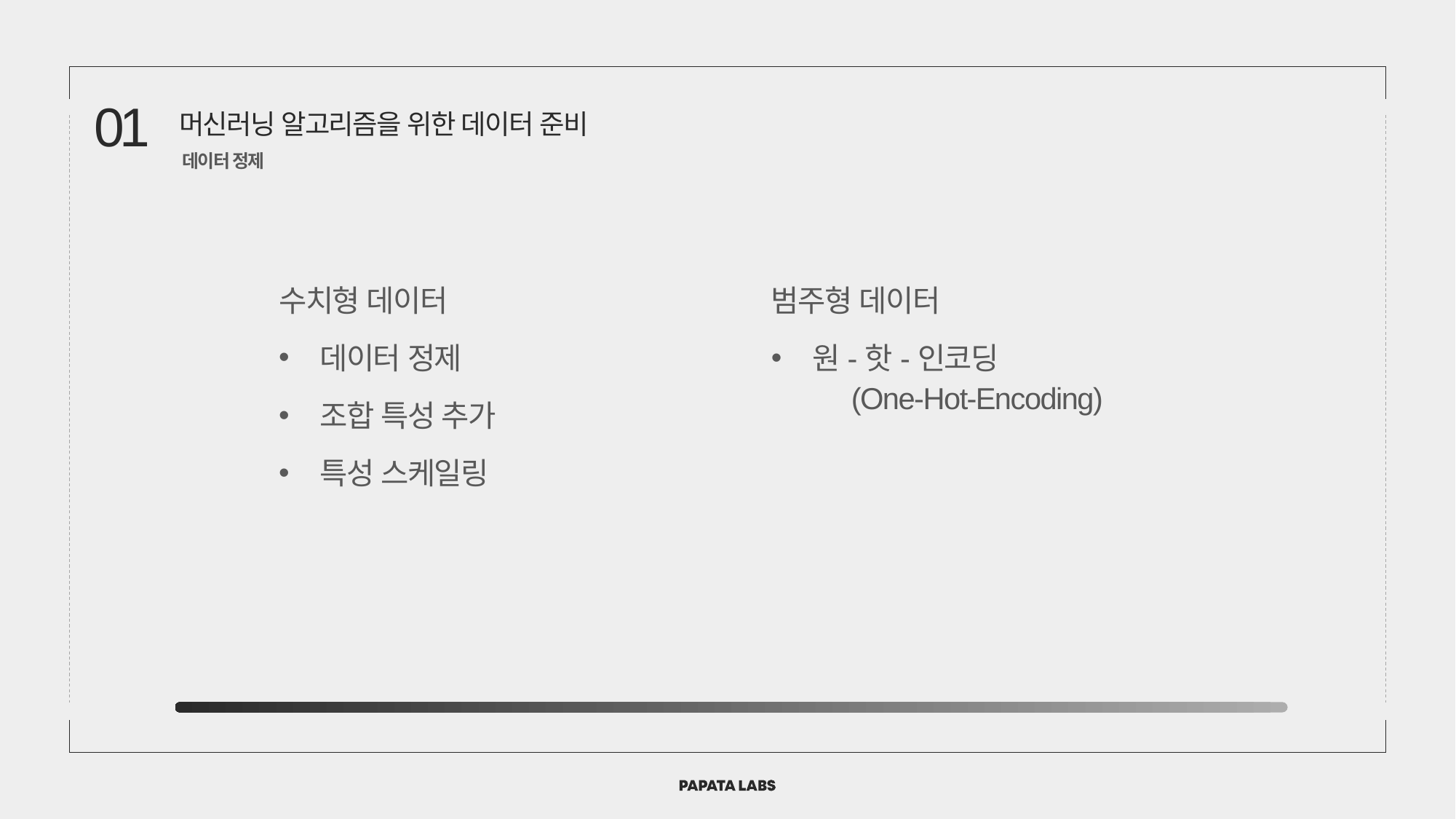

01
머신러닝 알고리즘을 위한 데이터 준비
데이터 정제
범주형 데이터
원-핫-인코딩
           (One-Hot-Encoding)
수치형 데이터
데이터 정제
조합 특성 추가
특성 스케일링